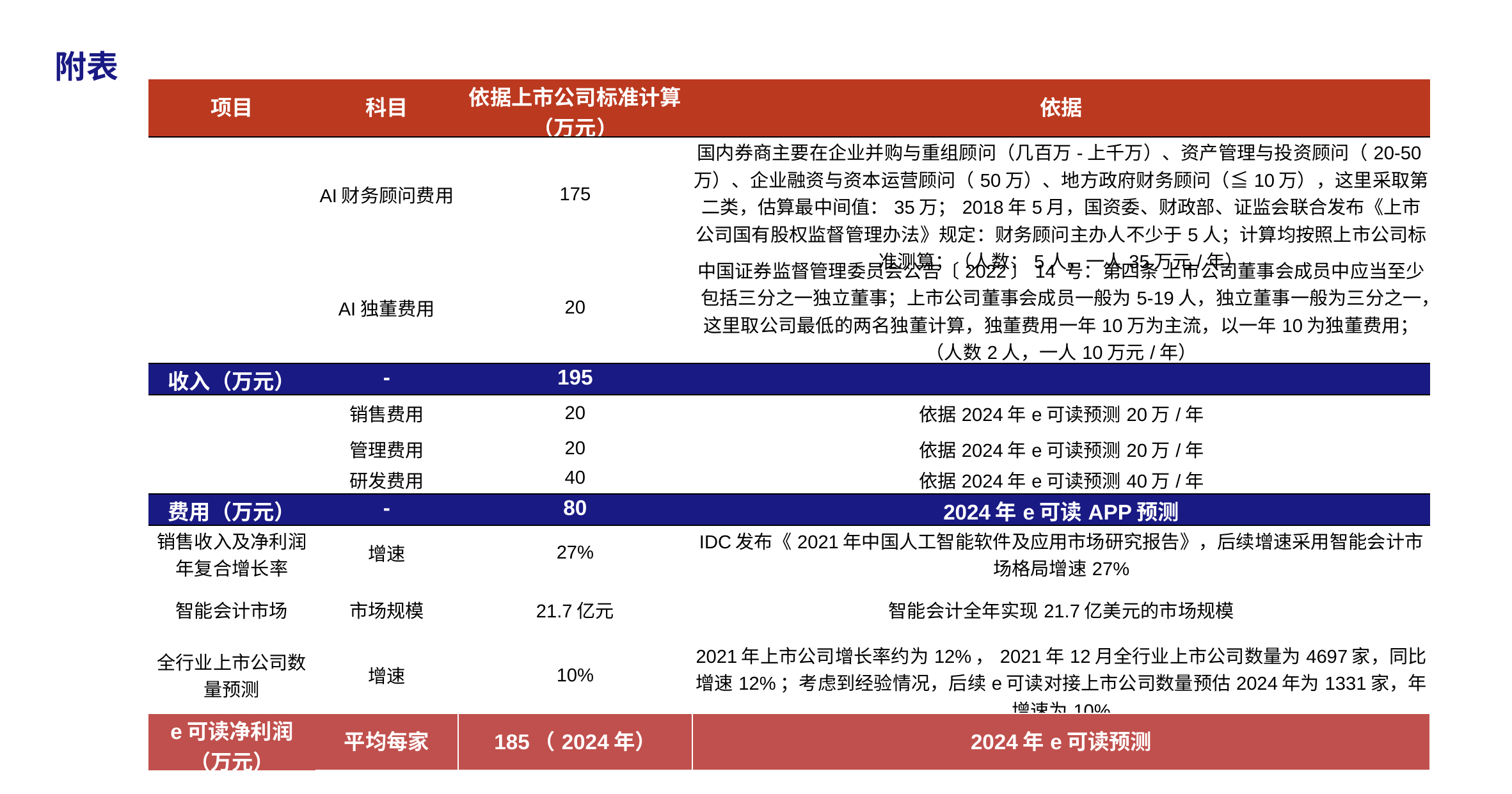

附表
| 项目 | 科目 | 依据上市公司标准计算（万元） | 依据 |
| --- | --- | --- | --- |
|  | AI财务顾问费用 | 175 | 国内券商主要在企业并购与重组顾问（几百万-上千万）、资产管理与投资顾问（20-50万）、企业融资与资本运营顾问（50万）、地方政府财务顾问（≦10万），这里采取第二类，估算最中间值：35万；2018年5月，国资委、财政部、证监会联合发布《上市公司国有股权监督管理办法》规定：财务顾问主办人不少于5人；计算均按照上市公司标准测算；（人数：5人，一人35万元/年） |
|  | AI独董费用 | 20 | 中国证券监督管理委员会公告〔2022〕14 号：第四条 上市公司董事会成员中应当至少包括三分之一独立董事；上市公司董事会成员一般为5-19人，独立董事一般为三分之一，这里取公司最低的两名独董计算，独董费用一年10万为主流，以一年10为独董费用；（人数2人，一人10万元/年） |
| 收入（万元） | - | 195 |  |
|  | 销售费用 | 20 | 依据2024年e可读预测20万/年 |
|  | 管理费用 | 20 | 依据2024年e可读预测20万/年 |
|  | 研发费用 | 40 | 依据2024年e可读预测40万/年 |
| 费用（万元） | - | 80 | 2024年e可读APP预测 |
| 销售收入及净利润年复合增长率 | 增速 | 27% | IDC发布《2021年中国人工智能软件及应用市场研究报告》，后续增速采用智能会计市场格局增速27% |
| 智能会计市场 | 市场规模 | 21.7亿元 | 智能会计全年实现21.7亿美元的市场规模 |
| 全行业上市公司数量预测 | 增速 | 10% | 2021年上市公司增长率约为12%，2021年12月全行业上市公司数量为4697家，同比增速12%；考虑到经验情况，后续e可读对接上市公司数量预估2024年为1331家，年增速为10% |
| e可读净利润（万元） | 平均每家 | 185（2024年） | 2024年e可读预测 |